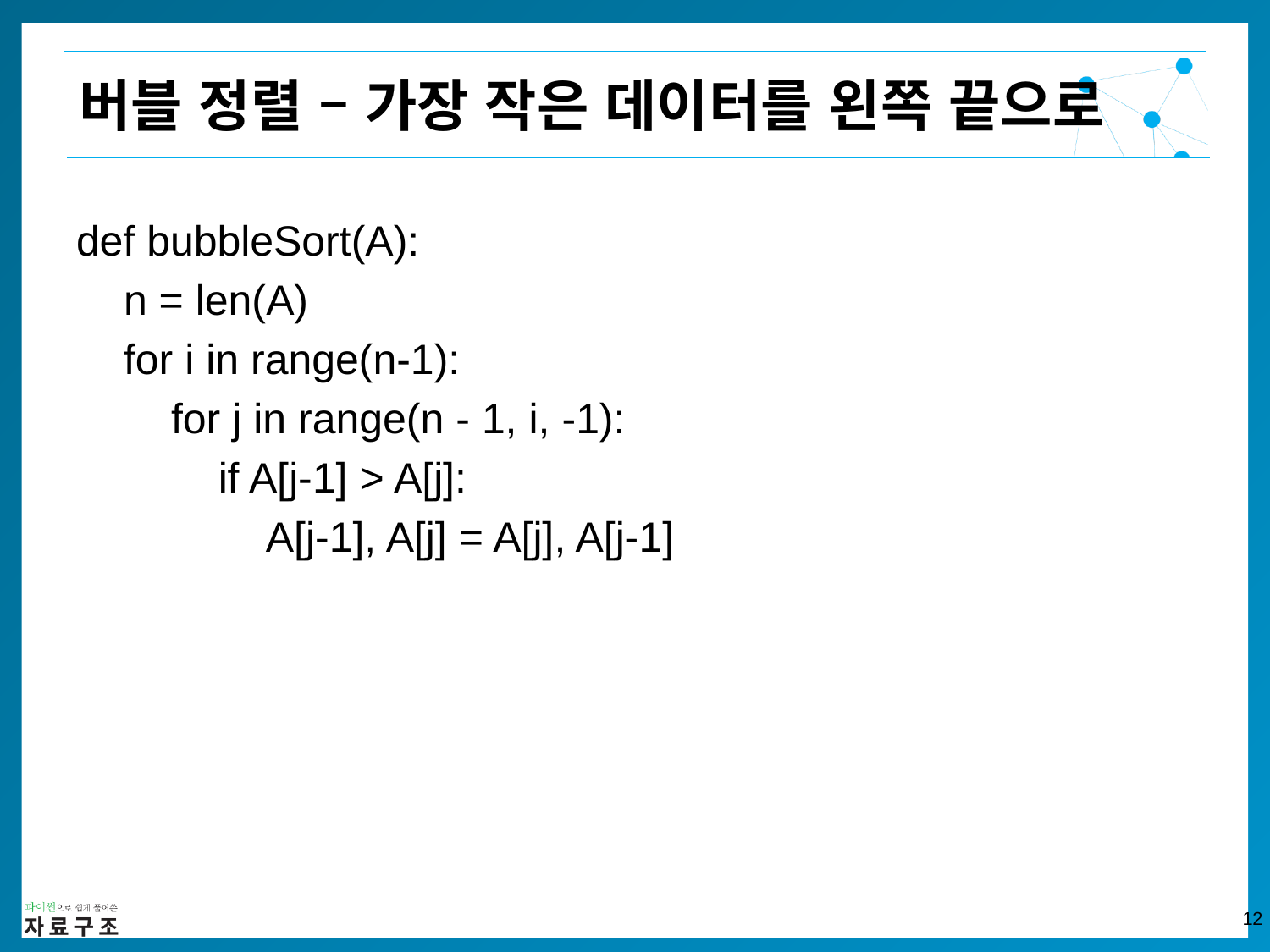

버블 정렬 – 가장 작은 데이터를 왼쪽 끝으로
def bubbleSort(A):
    n = len(A)
    for i in range(n-1):
        for j in range(n - 1, i, -1):
            if A[j-1] > A[j]:
                A[j-1], A[j] = A[j], A[j-1]